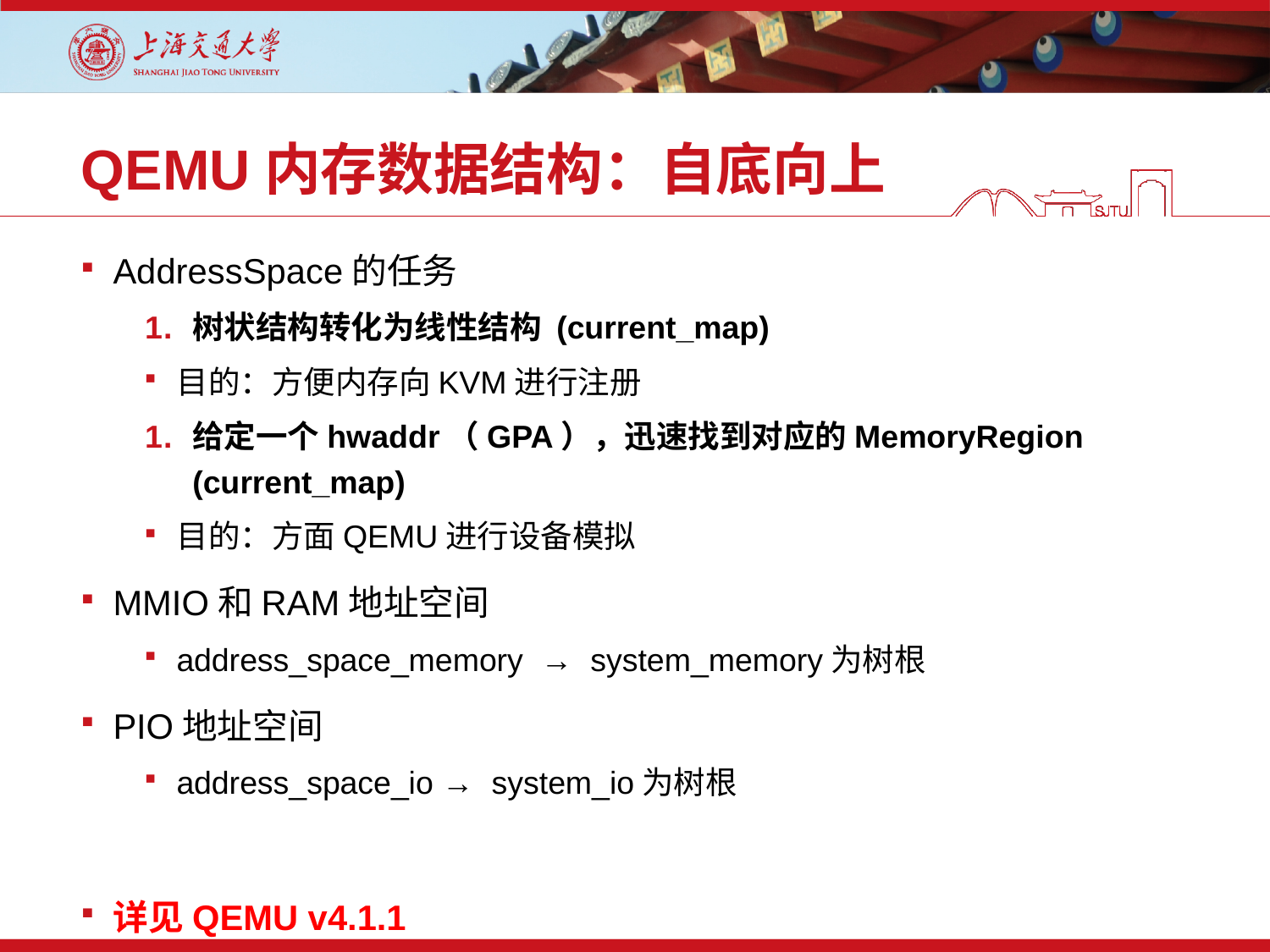

# QEMU内存数据结构：自底向上
AddressSpace的任务
树状结构转化为线性结构 (current_map)
目的：方便内存向KVM进行注册
给定一个hwaddr（GPA），迅速找到对应的MemoryRegion (current_map)
目的：方面QEMU进行设备模拟
MMIO和RAM地址空间
address_space_memory  →  system_memory为树根
PIO地址空间
address_space_io →  system_io为树根

详见QEMU v4.1.1